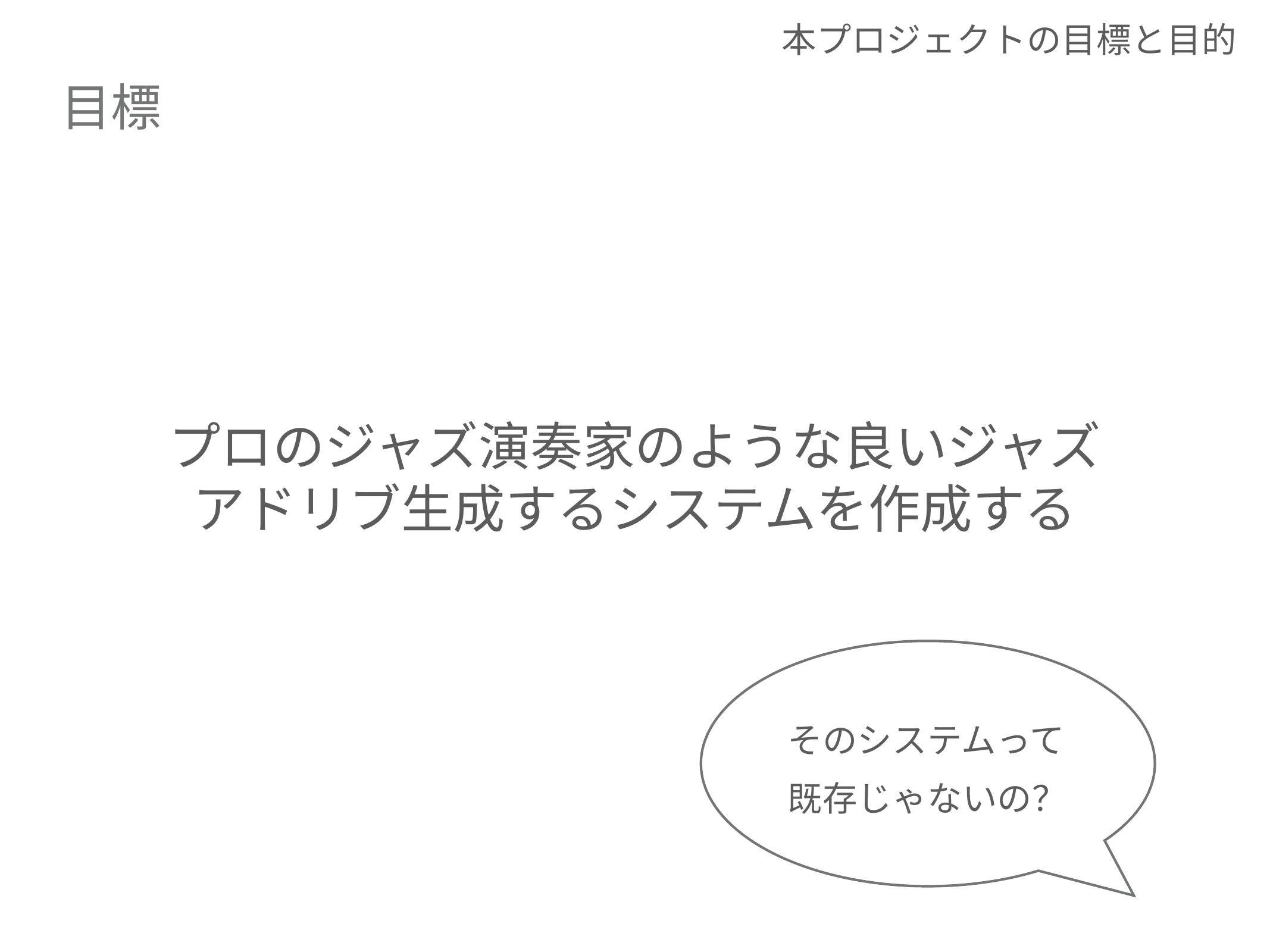

本プロジェクトの目標と目的
# 目標

プロのジャズ演奏家のような良いジャズアドリブ生成するシステムを作成する

そのシステムって
既存じゃないの？